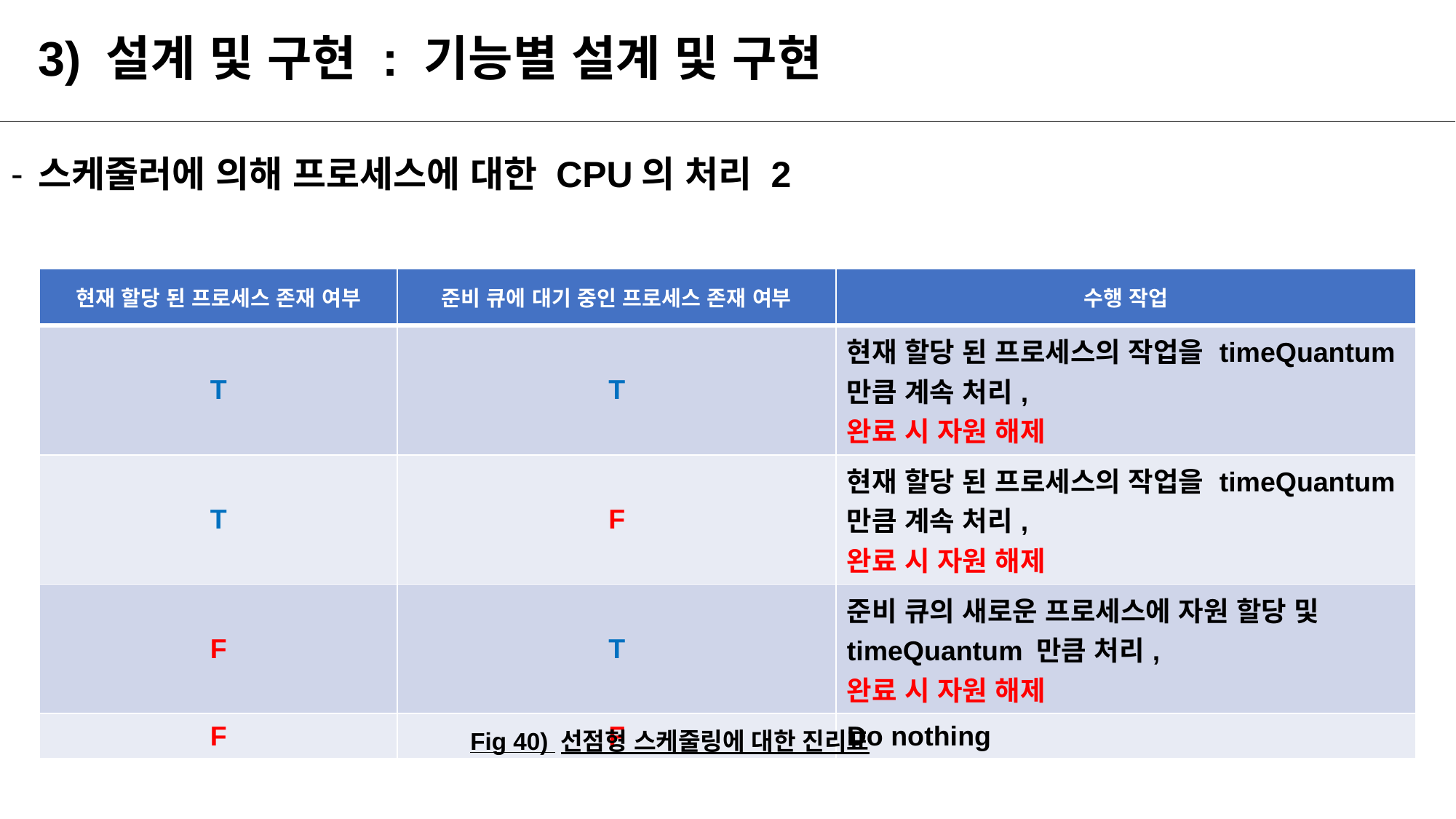

# 3) 설계 및 구현 : 기능별 설계 및 구현

스케줄러에 의해 프로세스에 대한 CPU의 처리 2

| 현재 할당 된 프로세스 존재 여부 | 준비 큐에 대기 중인 프로세스 존재 여부 | 수행 작업 |
| --- | --- | --- |
| T | T | 현재 할당 된 프로세스의 작업을 timeQuantum 만큼 계속 처리, 완료 시 자원 해제 |
| T | F | 현재 할당 된 프로세스의 작업을 timeQuantum 만큼 계속 처리, 완료 시 자원 해제 |
| F | T | 준비 큐의 새로운 프로세스에 자원 할당 및 timeQuantum 만큼 처리, 완료 시 자원 해제 |
| F | F | Do nothing |
Fig 40) 선점형 스케줄링에 대한 진리표